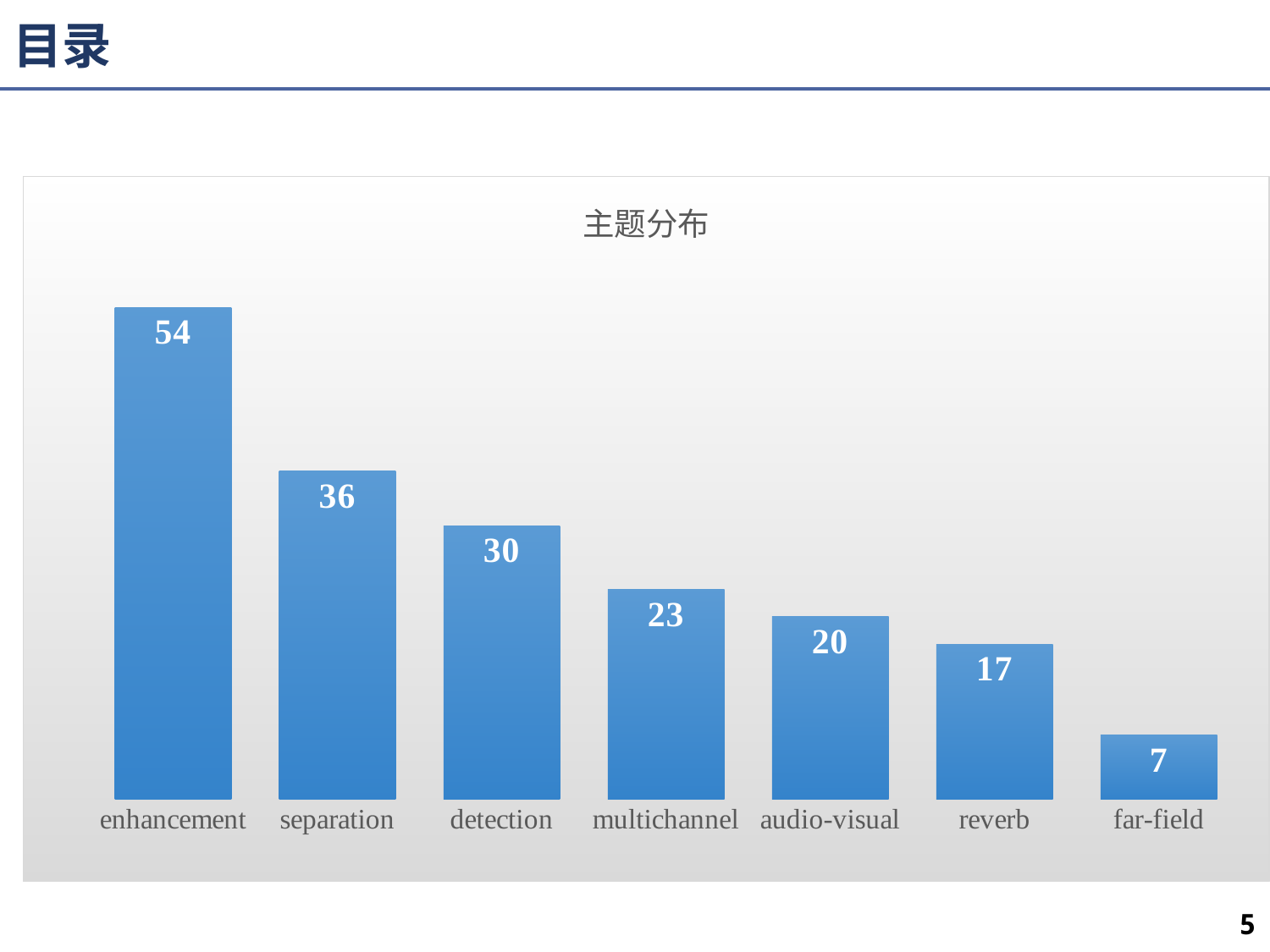

# 目录

### Chart:

| Category | 主题分布 |
|---|---|
| enhancement | 54.0 |
| separation | 36.0 |
| detection | 30.0 |
| multichannel | 23.0 |
| audio-visual | 20.0 |
| reverb | 17.0 |
| far-field | 7.0 |
5